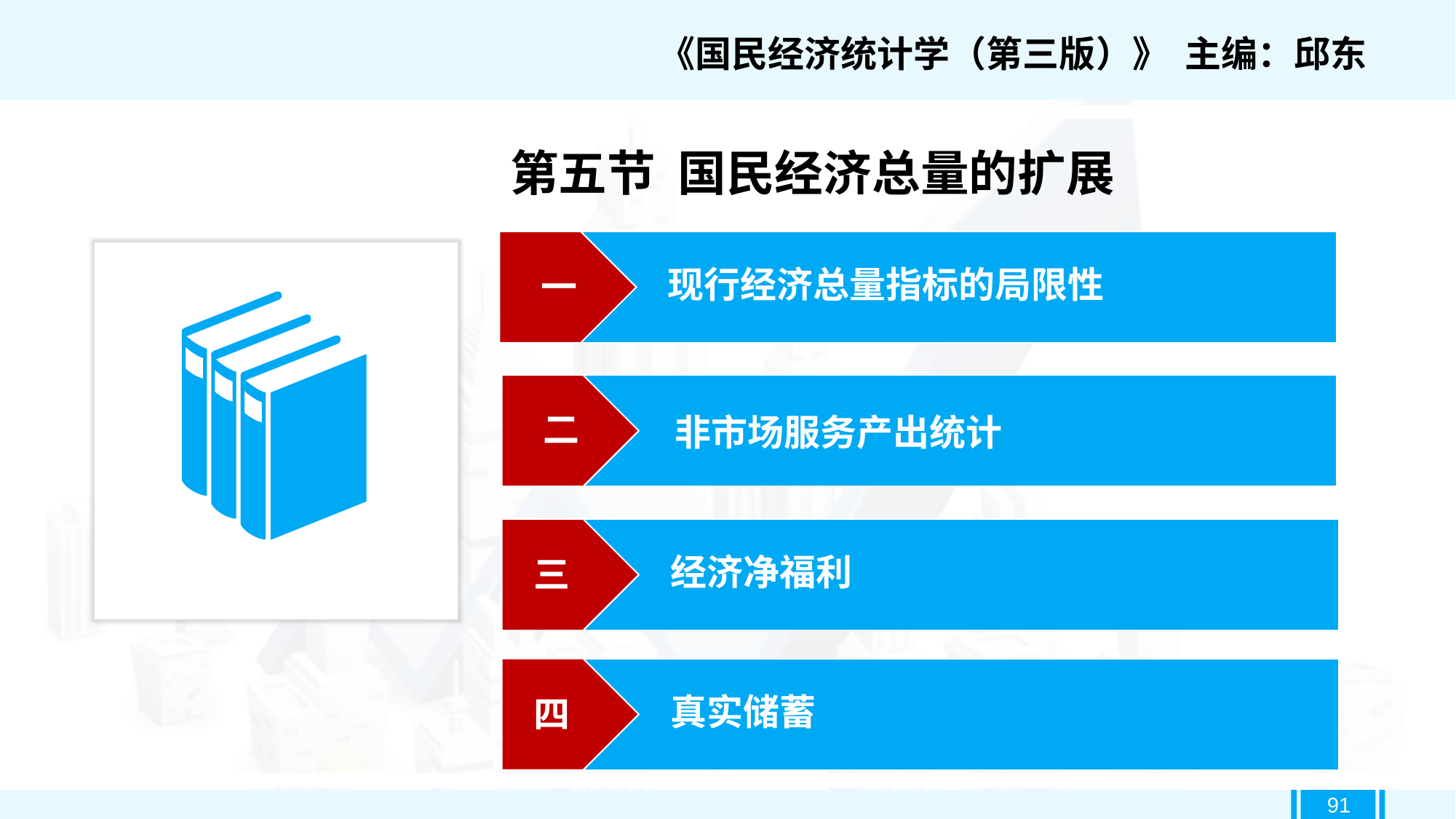

《国民经济统计学（第三版）》  主编：邱东
第五节  国民经济总量的扩展

一

现行经济总量指标的局限性

二
非市场服务产出统计

经济净福利
三

真实储蓄
四
91